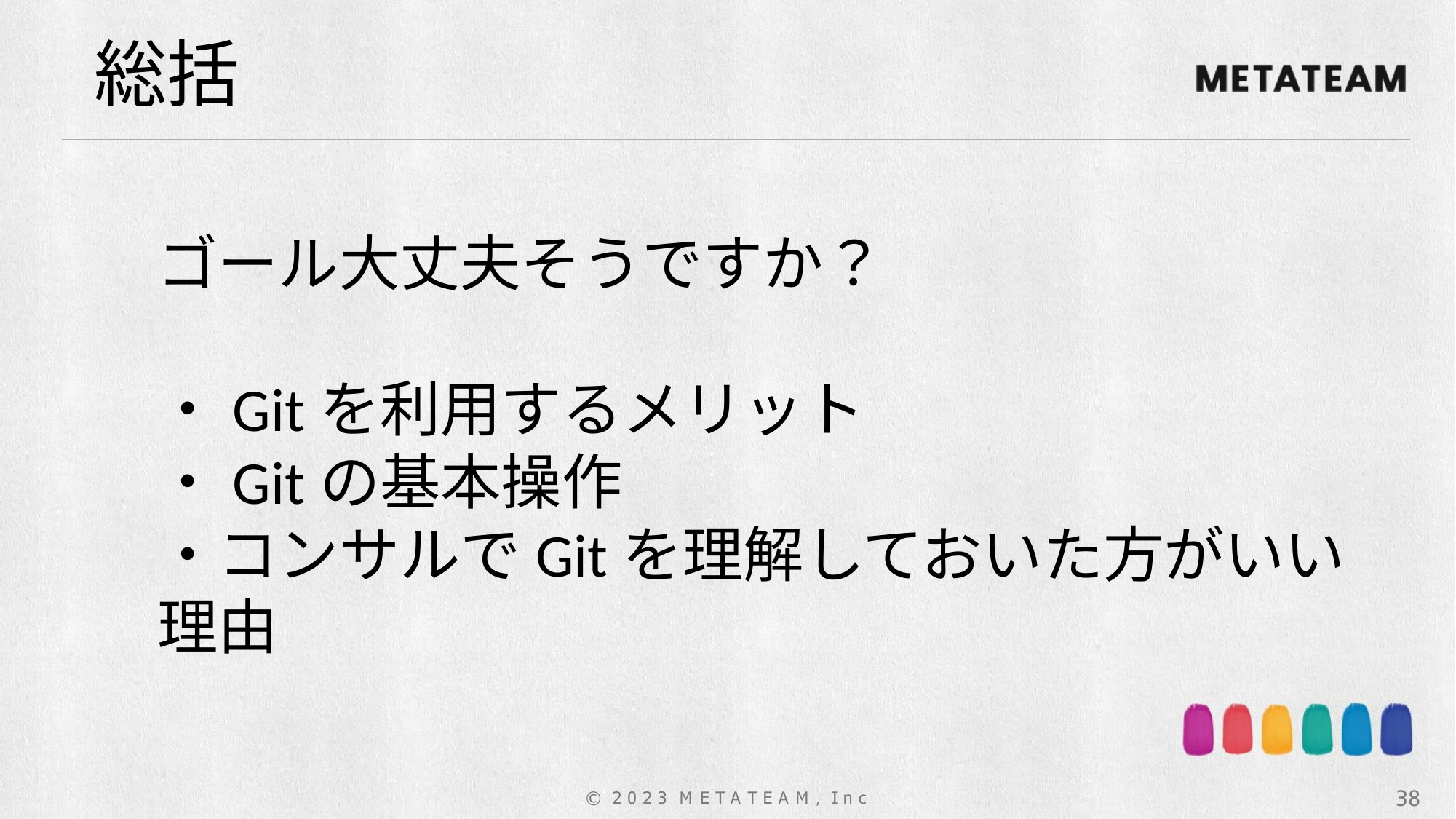

総括

ゴール大丈夫そうですか？

・Gitを利用するメリット
・Gitの基本操作
・コンサルでGitを理解しておいた方がいい理由
38
©  2 0 2 3  M E T A T E A M ,  I n c .